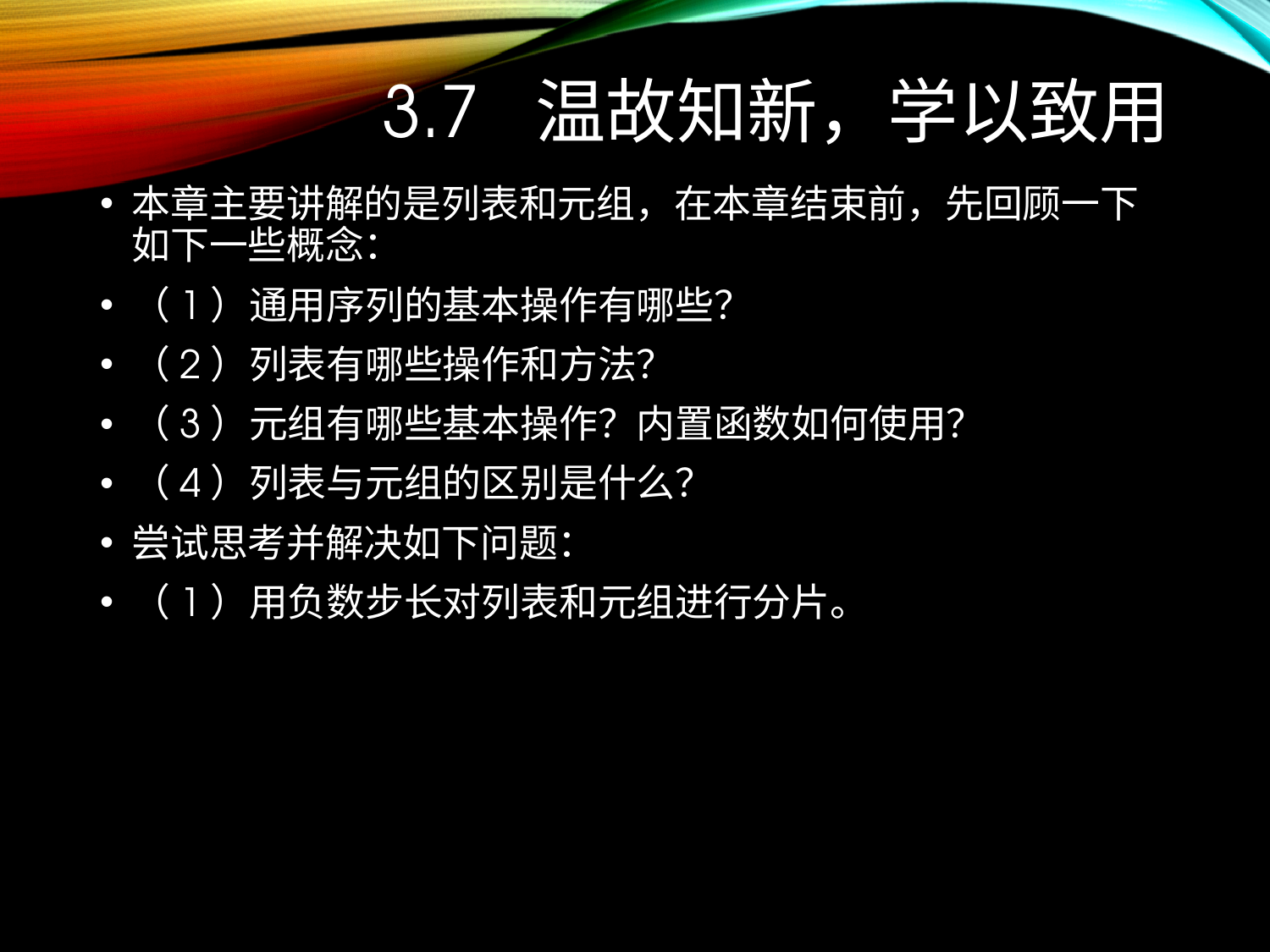

# 3.7  温故知新，学以致用
本章主要讲解的是列表和元组，在本章结束前，先回顾一下如下一些概念：
（1）通用序列的基本操作有哪些？
（2）列表有哪些操作和方法？
（3）元组有哪些基本操作？内置函数如何使用？
（4）列表与元组的区别是什么？
尝试思考并解决如下问题：
（1）用负数步长对列表和元组进行分片。